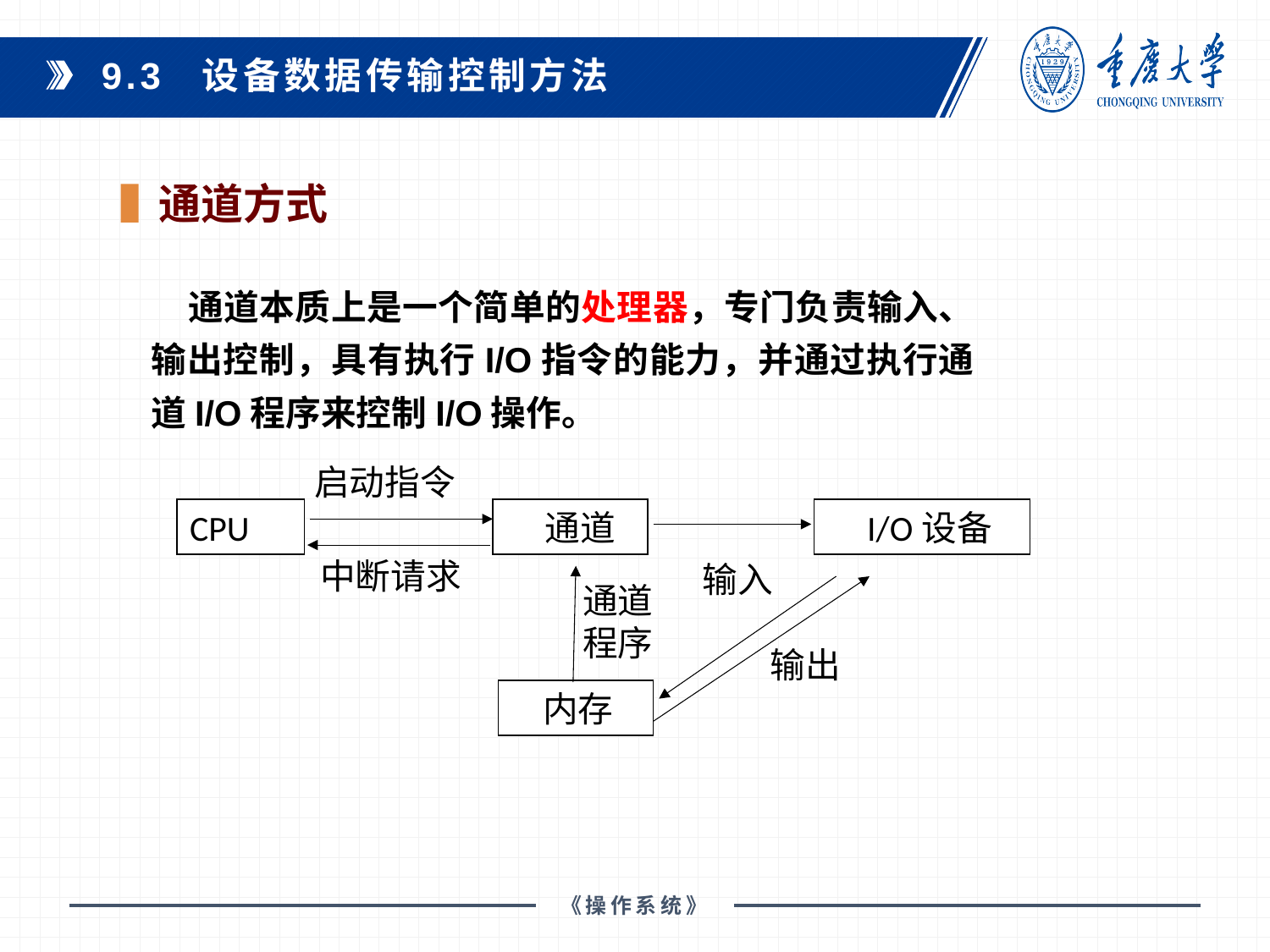

9.3  设备数据传输控制方法
通道方式

通道本质上是一个简单的处理器，专门负责输入、输出控制，具有执行I/O指令的能力，并通过执行通道I/O程序来控制I/O操作。
启动指令
中断请求
输入
通道
程序
输出
CPU
    通道
     I/O设备
   内存